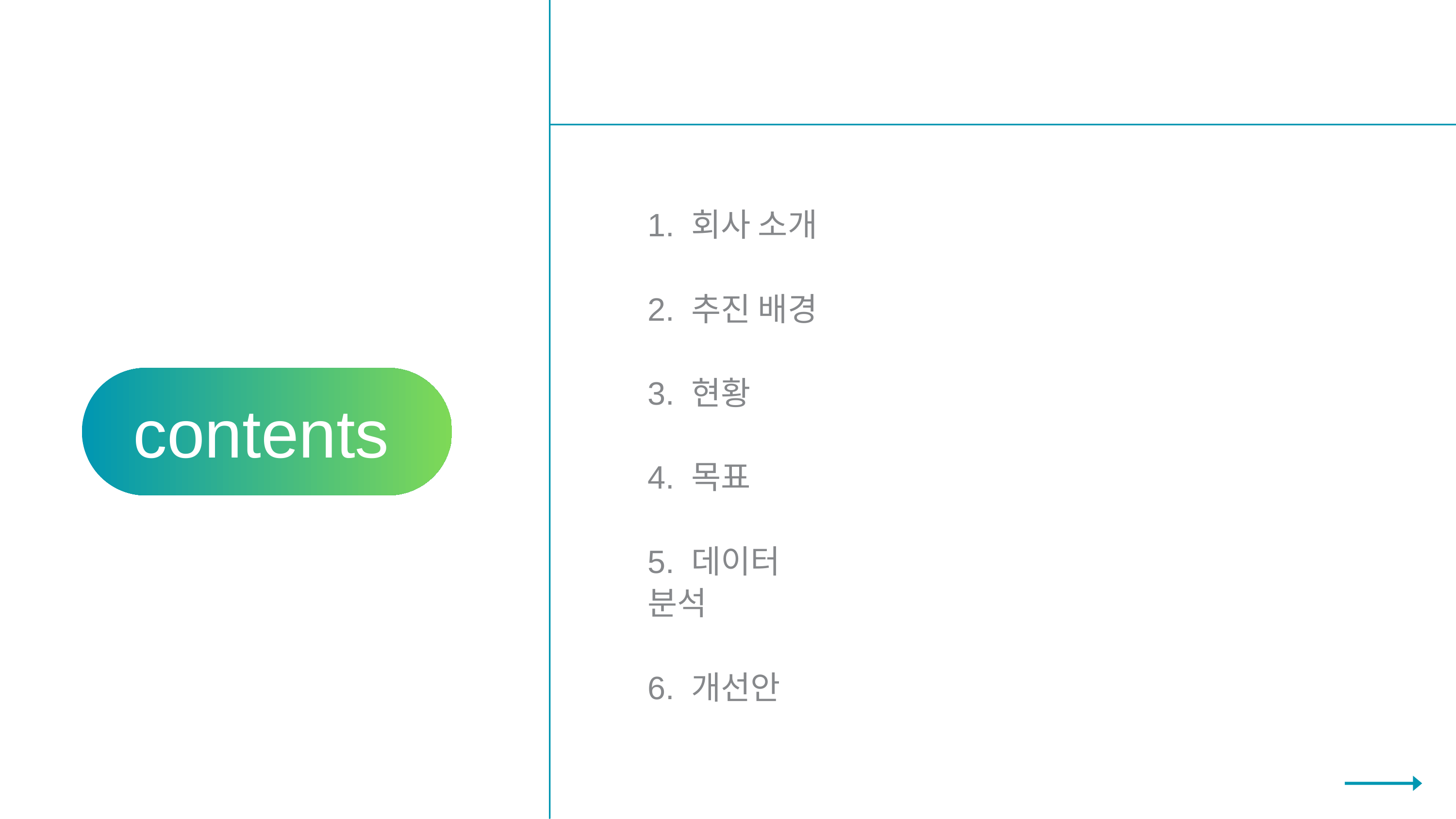

1. 회사 소개

2. 추진 배경

3. 현황

4. 목표

5. 데이터 분석

6. 개선안

contents